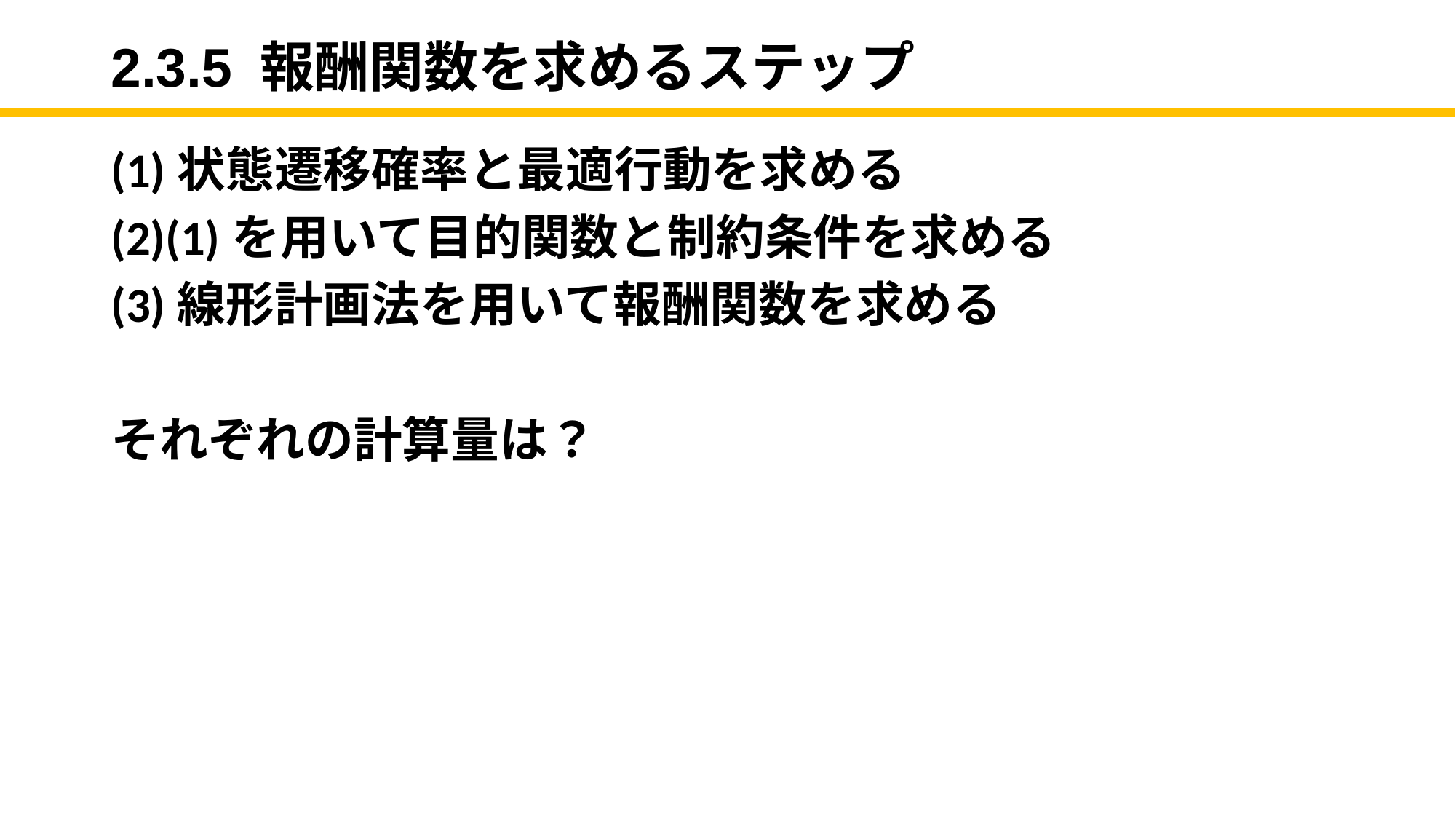

# 2.3.5 報酬関数を求めるステップ
(1)状態遷移確率と最適行動を求める
(2)(1)を用いて目的関数と制約条件を求める
(3)線形計画法を用いて報酬関数を求める

それぞれの計算量は？